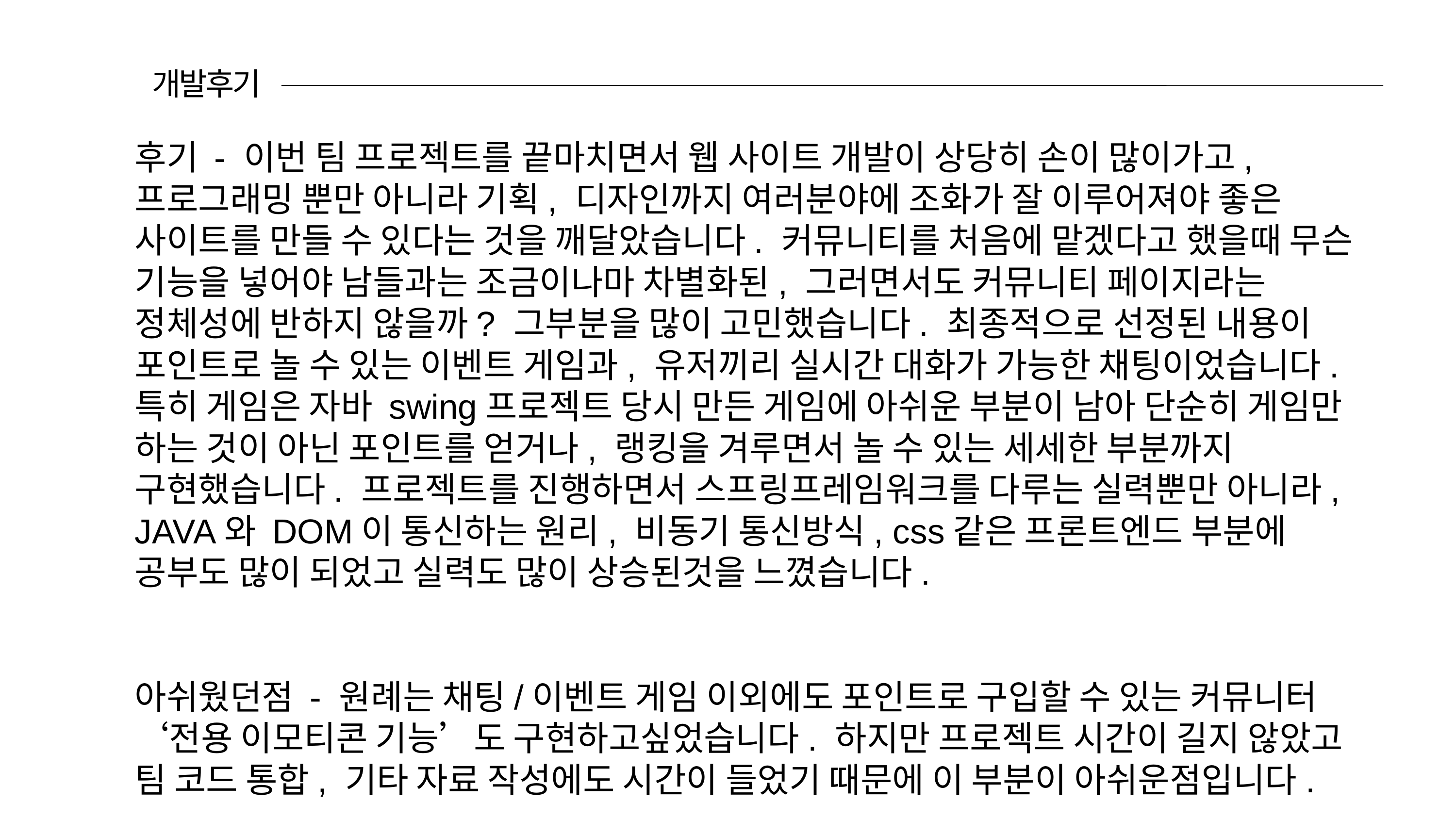

개발후기

후기 - 이번 팀 프로젝트를 끝마치면서 웹 사이트 개발이 상당히 손이 많이가고, 프로그래밍 뿐만 아니라 기획, 디자인까지 여러분야에 조화가 잘 이루어져야 좋은 사이트를 만들 수 있다는 것을 깨달았습니다. 커뮤니티를 처음에 맡겠다고 했을때 무슨 기능을 넣어야 남들과는 조금이나마 차별화된, 그러면서도 커뮤니티 페이지라는 정체성에 반하지 않을까? 그부분을 많이 고민했습니다. 최종적으로 선정된 내용이 포인트로 놀 수 있는 이벤트 게임과, 유저끼리 실시간 대화가 가능한 채팅이었습니다. 특히 게임은 자바 swing프로젝트 당시 만든 게임에 아쉬운 부분이 남아 단순히 게임만 하는 것이 아닌 포인트를 얻거나, 랭킹을 겨루면서 놀 수 있는 세세한 부분까지 구현했습니다. 프로젝트를 진행하면서 스프링프레임워크를 다루는 실력뿐만 아니라, JAVA와 DOM이 통신하는 원리, 비동기 통신방식, css같은 프론트엔드 부분에 공부도 많이 되었고 실력도 많이 상승된것을 느꼈습니다.

아쉬웠던점 - 원례는 채팅/이벤트 게임 이외에도 포인트로 구입할 수 있는 커뮤니터 ‘전용 이모티콘 기능’도 구현하고싶었습니다. 하지만 프로젝트 시간이 길지 않았고 팀 코드 통합, 기타 자료 작성에도 시간이 들었기 때문에 이 부분이 아쉬운점입니다.